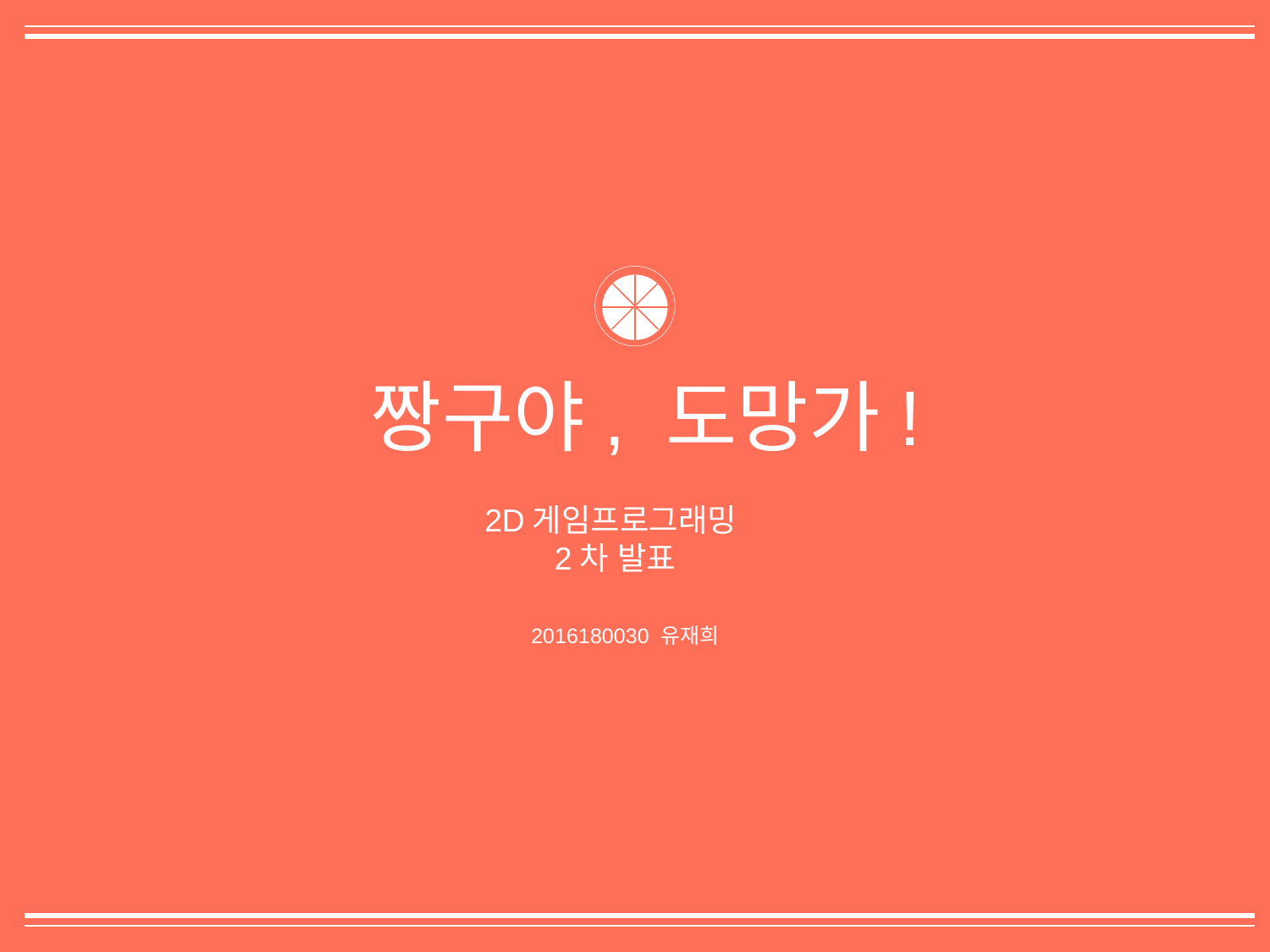

짱구야, 도망가!
2D게임프로그래밍
2차 발표
2016180030 유재희